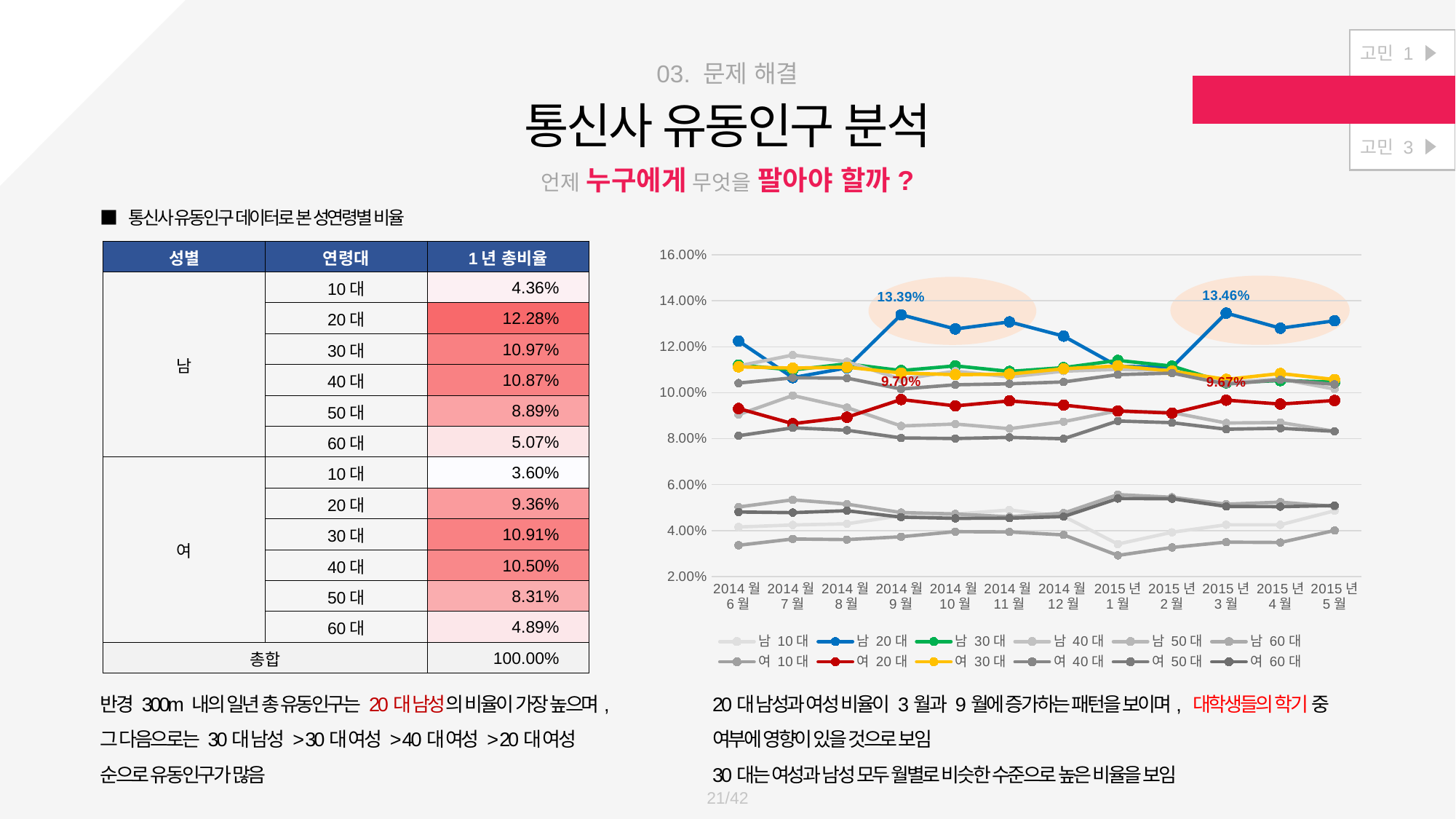

고민 1

[고민 2] 매출을 늘리고 싶어 !
고민 3

03. 문제 해결
통신사 유동인구 분석
언제 누구에게 무엇을 팔아야 할까?
■  통신사 유동인구 데이터로 본 성연령별 비율

### Chart

| Category | 남 | 남 | 남 | 남 | 남 | 남 | 여 | 여 | 여 | 여 | 여 | 여 |
|---|---|---|---|---|---|---|---|---|---|---|---|---|
| 2014월6월 | 0.0415595257811236 | 0.122495179265466 | 0.112044620970655 | 0.111650051960303 | 0.09046303264153 | 0.0502640629373406 | 0.0336044179332293 | 0.093116349432795 | 0.111245410496078 | 0.10419004396045 | 0.0812786980191163 | 0.0480886066019124 |
| 2014월7월 | 0.0424275984273769 | 0.106560921062594 | 0.109905061753368 | 0.116368456679975 | 0.0987696789774108 | 0.053386236270908 | 0.03634187713515 | 0.0865118980755822 | 0.110696345651611 | 0.106485431539026 | 0.0847340519905842 | 0.0478124424364131 |
| 2014월8월 | 0.0429386561904164 | 0.11078970457198 | 0.112553571498895 | 0.113485871550277 | 0.0935336555551341 | 0.0515082305844576 | 0.03606910959127 | 0.0893310508770937 | 0.111122994585903 | 0.10634645952941 | 0.0836808731535101 | 0.0486398223116523 |
| 2014월9월 | 0.0465171208961088 | 0.133917573007614 | 0.109641586797132 | 0.105841425212153 | 0.0855309162427878 | 0.0478466411659301 | 0.0373035127828174 | 0.0970360931410324 | 0.108574379803976 | 0.101622728221294 | 0.0803317505155913 | 0.0458362722135626 |
| 2014월10월 | 0.0471808364010977 | 0.127724386936576 | 0.111671623247816 | 0.109346310044333 | 0.0863681943111281 | 0.0472155617642028 | 0.0395393273311329 | 0.0942572823587867 | 0.107851404598067 | 0.10344214090009 | 0.0800719715303467 | 0.0453309605764239 |
| 2014월11월 | 0.048947558314673 | 0.13080652643274 | 0.109268153001208 | 0.106865353667825 | 0.0843588965311862 | 0.0459887866310069 | 0.0394114985711259 | 0.0964425329156477 | 0.108092295533551 | 0.103879321699988 | 0.0805523071019913 | 0.0453867695990562 |
| 2014월12월 | 0.046198823903407 | 0.124610944378154 | 0.110917275335986 | 0.109385315196301 | 0.087409072413758 | 0.0475814226635892 | 0.0381141362379348 | 0.0946170016803747 | 0.110429661323664 | 0.104683153859027 | 0.0799630170809295 | 0.0460901759268749 |
| 2015년 1월 | 0.0341311099326606 | 0.111494666651183 | 0.114044764776544 | 0.110139878636799 | 0.0921415843794232 | 0.0556314666935044 | 0.0292009718346023 | 0.0920644259763183 | 0.11165646704833 | 0.107854544797679 | 0.0877043310637408 | 0.0539357882092154 |
| 2015년 2월 | 0.0392485762243783 | 0.111057360925689 | 0.111577179286956 | 0.109715164727462 | 0.0913595082106112 | 0.0545082220609081 | 0.0326586762722383 | 0.0911227847608492 | 0.109397148097854 | 0.108540707273564 | 0.0869419108706156 | 0.0538727612888747 |
| 2015년 3월 | 0.0425246372033011 | 0.134642503382378 | 0.104295109619035 | 0.104410239920649 | 0.0868259597711564 | 0.0514659697990738 | 0.034970318182004 | 0.0967444239011415 | 0.105794755599034 | 0.103733082998729 | 0.0840989384849942 | 0.0504940611385047 |
| 2015년 4월 | 0.0425081034212187 | 0.12805878042805 | 0.105289719183008 | 0.105943637897028 | 0.087046380584756 | 0.0523713020908012 | 0.0348252359334656 | 0.0950611750440594 | 0.108345479527219 | 0.105610807722834 | 0.0845372836406292 | 0.0504020945269307 |
| 2015년 5월 | 0.0486228406010609 | 0.131292889833494 | 0.104633206687616 | 0.1016229514151 | 0.0832292090075388 | 0.0505008956504217 | 0.0400265398466695 | 0.0966219762978256 | 0.105724921614683 | 0.103636111681118 | 0.0831910371569421 | 0.05089742020753 |
| 성별 | 연령대 | 1년 총비율 |
| --- | --- | --- |
| 남 | 10대 | 4.36% |
|  | 20대 | 12.28% |
|  | 30대 | 10.97% |
|  | 40대 | 10.87% |
|  | 50대 | 8.89% |
|  | 60대 | 5.07% |
| 여 | 10대 | 3.60% |
|  | 20대 | 9.36% |
|  | 30대 | 10.91% |
|  | 40대 | 10.50% |
|  | 50대 | 8.31% |
|  | 60대 | 4.89% |
| 총합 |  | 100.00% |

반경 300m 내의 일년 총 유동인구는 20대 남성의 비율이 가장 높으며,
그 다음으로는 30대 남성 > 30대 여성 > 40대 여성 > 20대 여성
순으로 유동인구가 많음
20대 남성과 여성 비율이 3월과 9월에 증가하는 패턴을 보이며,  대학생들의 학기 중 여부에 영향이 있을 것으로 보임
30대는 여성과 남성 모두 월별로 비슷한 수준으로 높은 비율을 보임
21